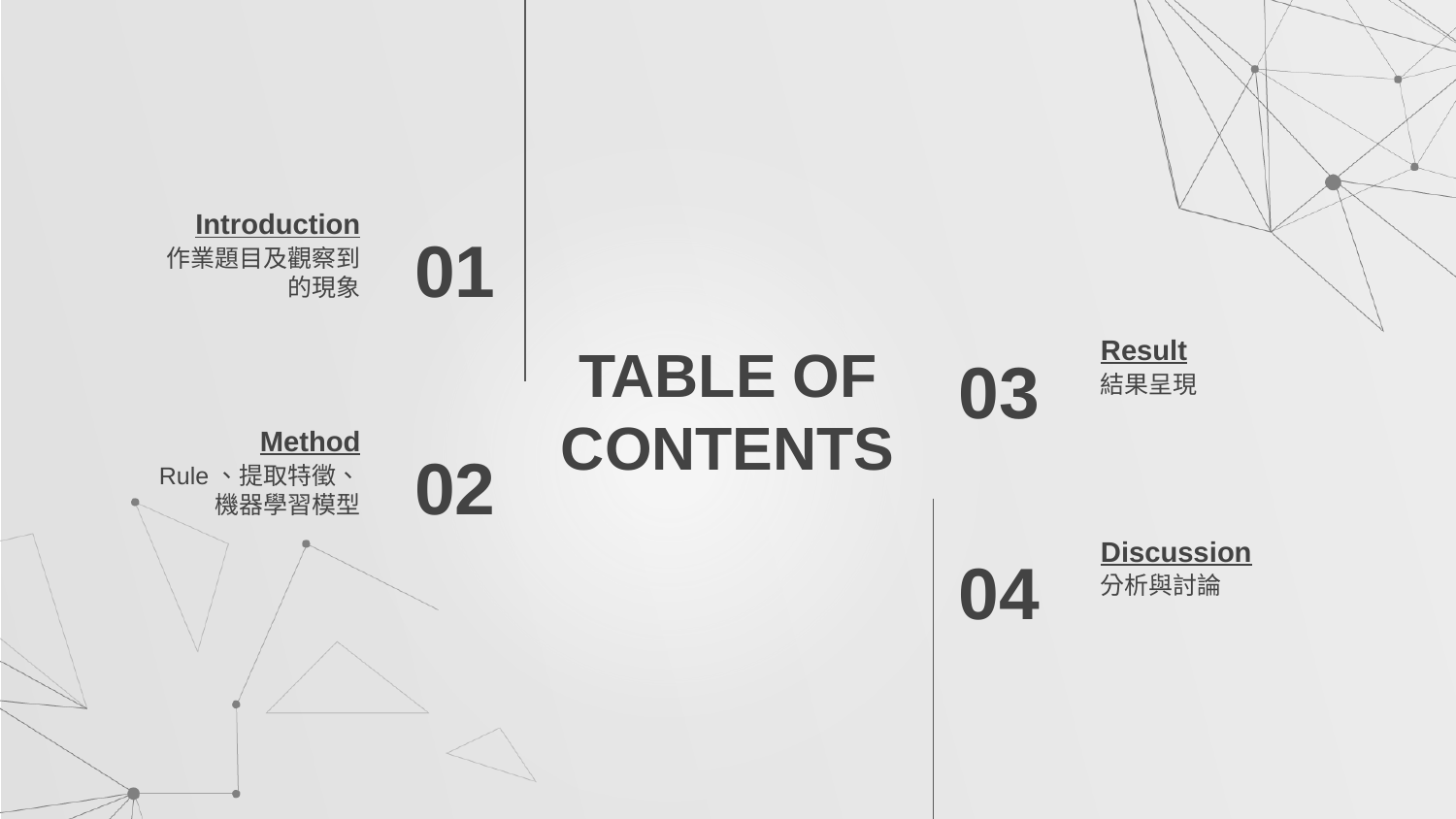

Introduction
01
作業題目及觀察到的現象
Result
# TABLE OF CONTENTS
03
結果呈現
Method
02
Rule、提取特徵、機器學習模型
Discussion
04
分析與討論